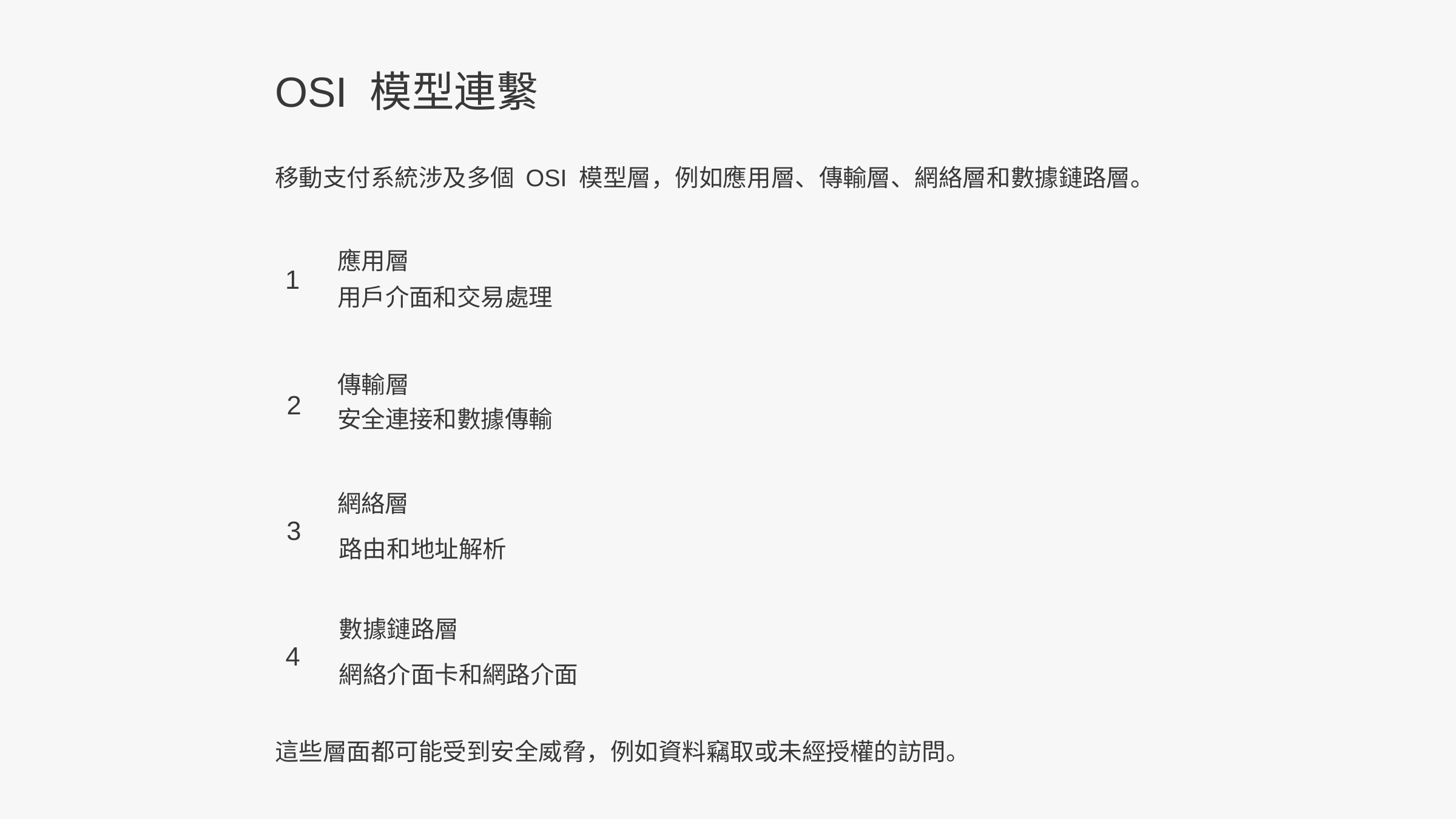

OSI 模型連繫
移動支付系統涉及多個 OSI 模型層，例如應用層、傳輸層、網絡層和數據鏈路層。
應用層
1
用戶介面和交易處理
傳輸層
2
安全連接和數據傳輸
網絡層
3
路由和地址解析
數據鏈路層
4
網絡介面卡和網路介面
這些層面都可能受到安全威脅，例如資料竊取或未經授權的訪問。